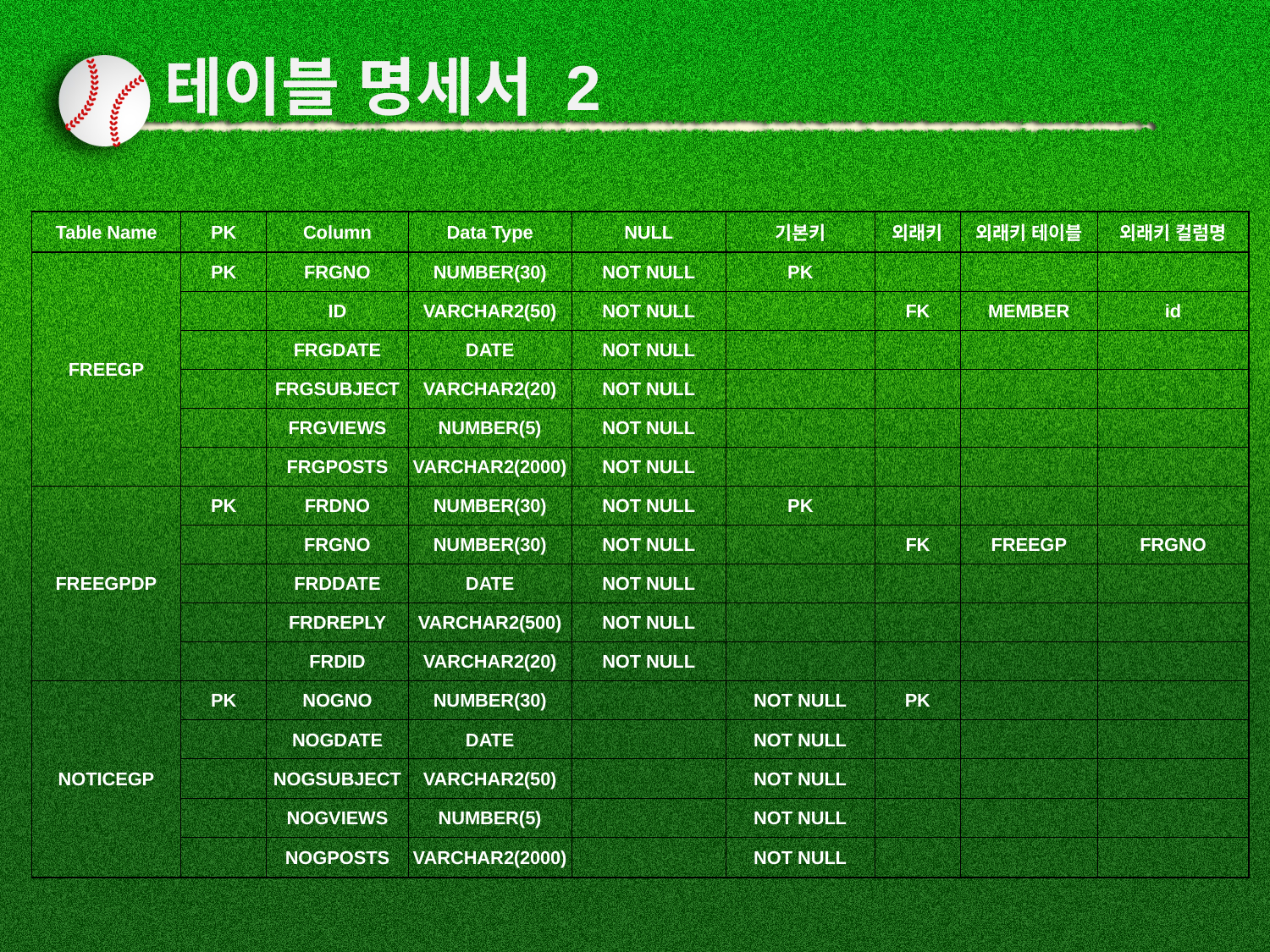

# 테이블 명세서 2
| Table Name | PK | Column | Data Type | NULL | 기본키 | 외래키 | 외래키 테이블 | 외래키 컬럼명 |
| --- | --- | --- | --- | --- | --- | --- | --- | --- |
| FREEGP | PK | FRGNO | NUMBER(30) | NOT NULL | PK |  |  |  |
|  |  | ID | VARCHAR2(50) | NOT NULL |  | FK | MEMBER | id |
|  |  | FRGDATE | DATE | NOT NULL |  |  |  |  |
|  |  | FRGSUBJECT | VARCHAR2(20) | NOT NULL |  |  |  |  |
|  |  | FRGVIEWS | NUMBER(5) | NOT NULL |  |  |  |  |
|  |  | FRGPOSTS | VARCHAR2(2000) | NOT NULL |  |  |  |  |
| FREEGPDP | PK | FRDNO | NUMBER(30) | NOT NULL | PK |  |  |  |
|  |  | FRGNO | NUMBER(30) | NOT NULL |  | FK | FREEGP | FRGNO |
|  |  | FRDDATE | DATE | NOT NULL |  |  |  |  |
|  |  | FRDREPLY | VARCHAR2(500) | NOT NULL |  |  |  |  |
|  |  | FRDID | VARCHAR2(20) | NOT NULL |  |  |  |  |
| NOTICEGP | PK | NOGNO | NUMBER(30) |  | NOT NULL | PK |  |  |
|  |  | NOGDATE | DATE |  | NOT NULL |  |  |  |
|  |  | NOGSUBJECT | VARCHAR2(50) |  | NOT NULL |  |  |  |
|  |  | NOGVIEWS | NUMBER(5) |  | NOT NULL |  |  |  |
|  |  | NOGPOSTS | VARCHAR2(2000) |  | NOT NULL |  |  |  |